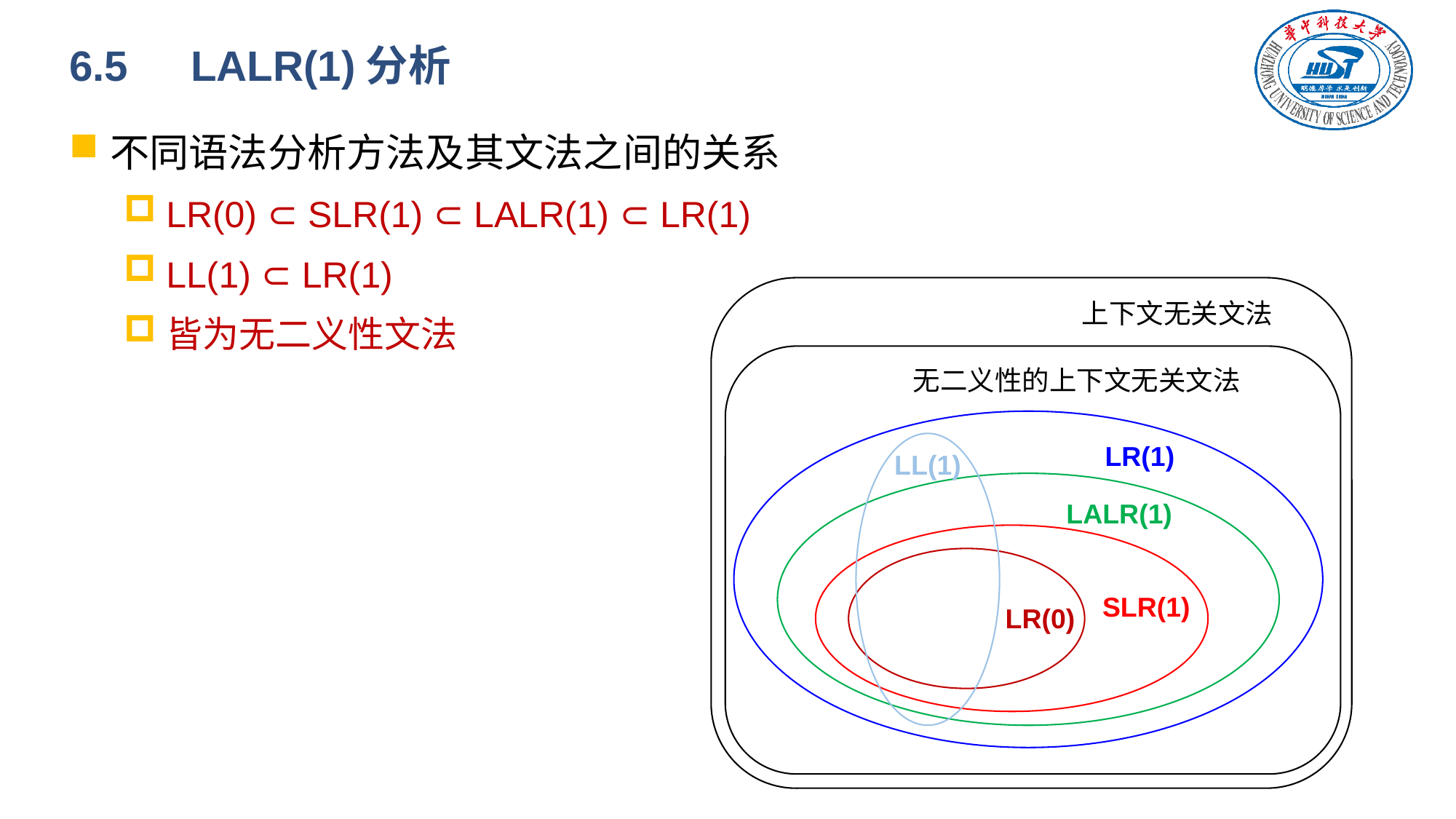

# 6.5　LALR(1)分析
不同语法分析方法及其文法之间的关系
LR(0) ⊂ SLR(1) ⊂ LALR(1) ⊂ LR(1)
LL(1) ⊂ LR(1)
皆为无二义性文法

上下文无关文法

无二义性的上下文无关文法

LR(1)

LL(1)

LALR(1)

SLR(1)
LR(0)
90